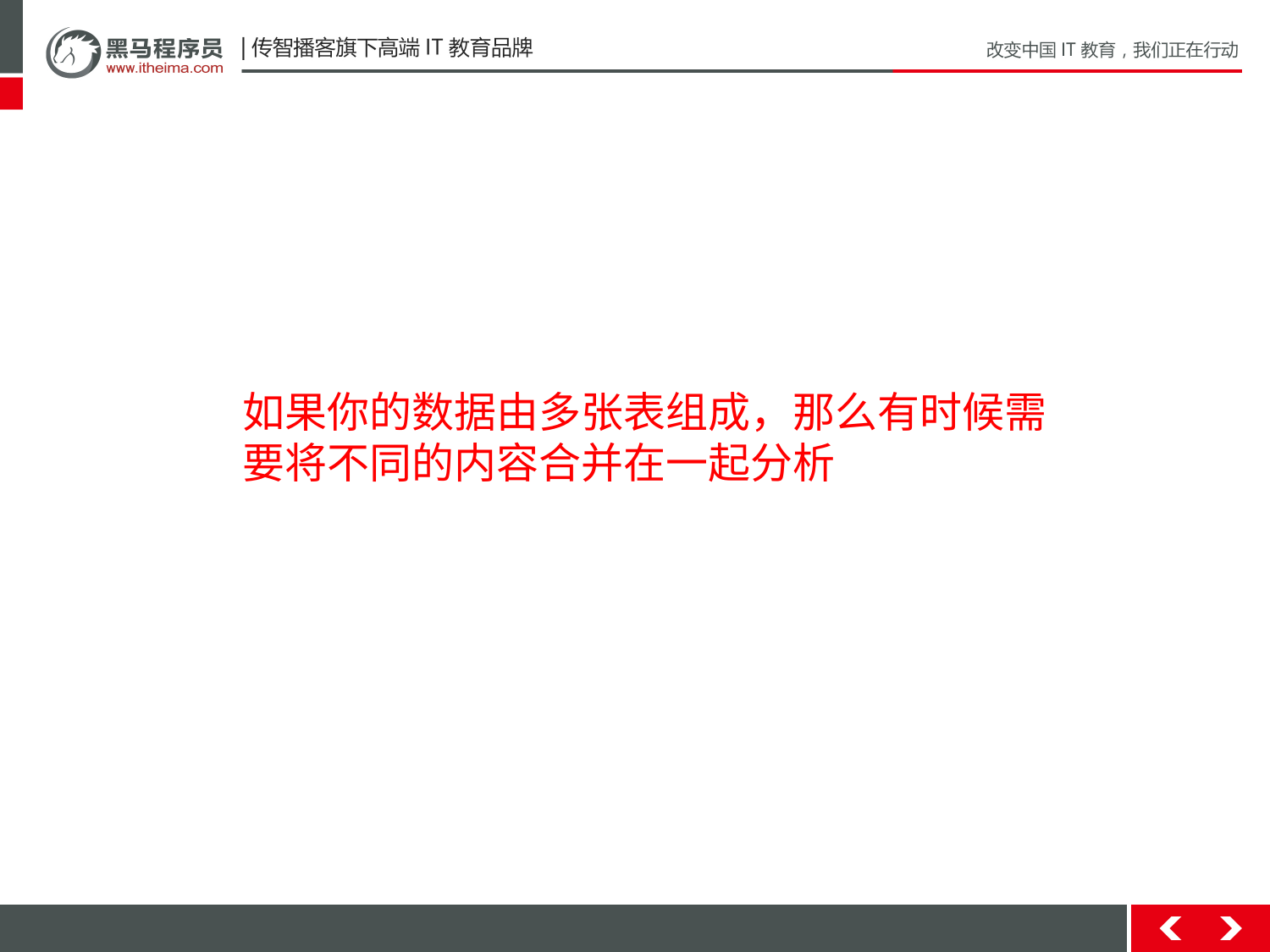

如果你的数据由多张表组成，那么有时候需要将不同的内容合并在一起分析